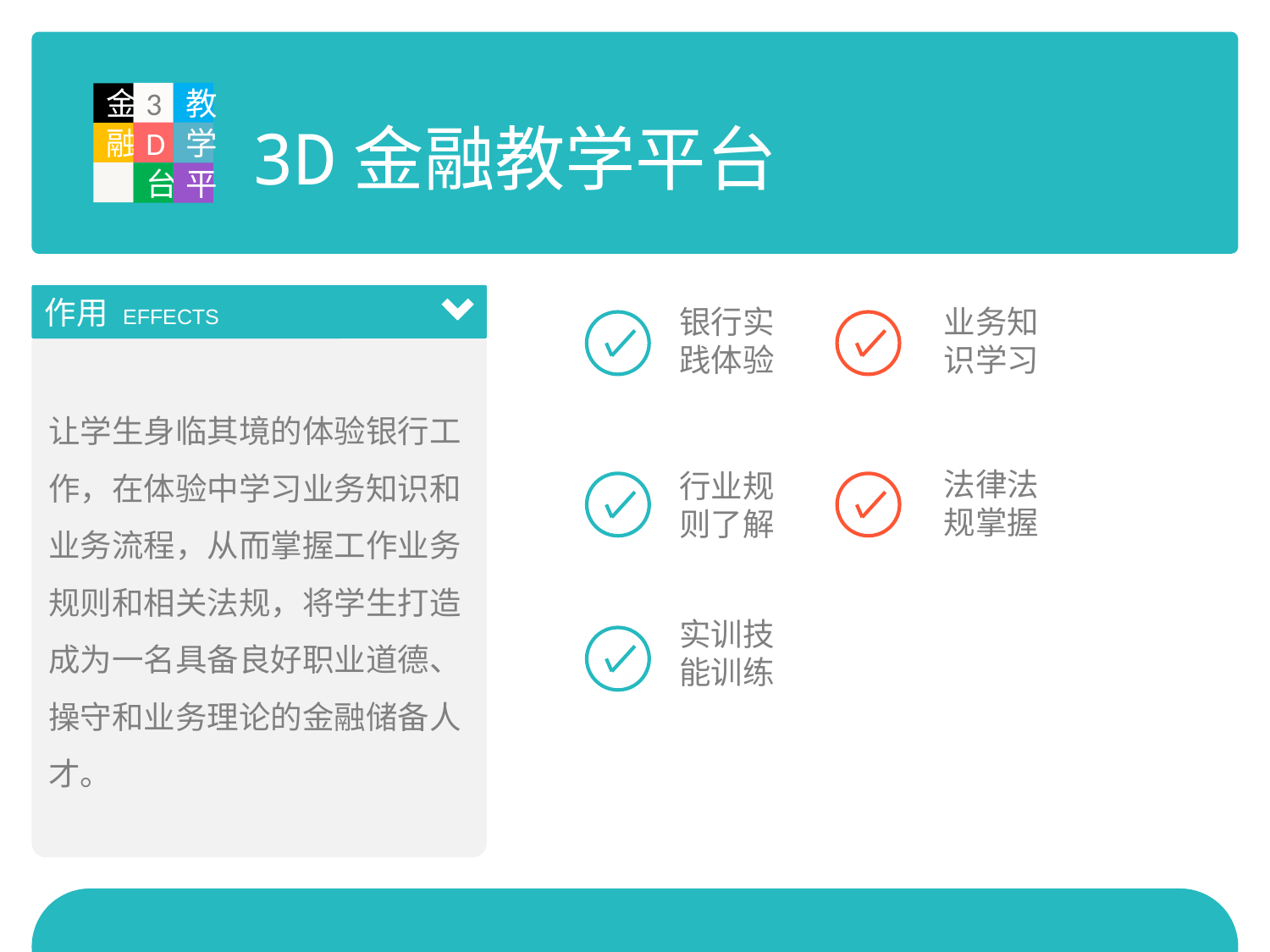

3D金融教学平台
3
教
金
D
学
融

台
平
作用 EFFECTS
银行实践体验
业务知识学习

让学生身临其境的体验银行工作，在体验中学习业务知识和业务流程，从而掌握工作业务规则和相关法规，将学生打造成为一名具备良好职业道德、操守和业务理论的金融储备人才。
法律法规掌握
行业规则了解

实训技能训练